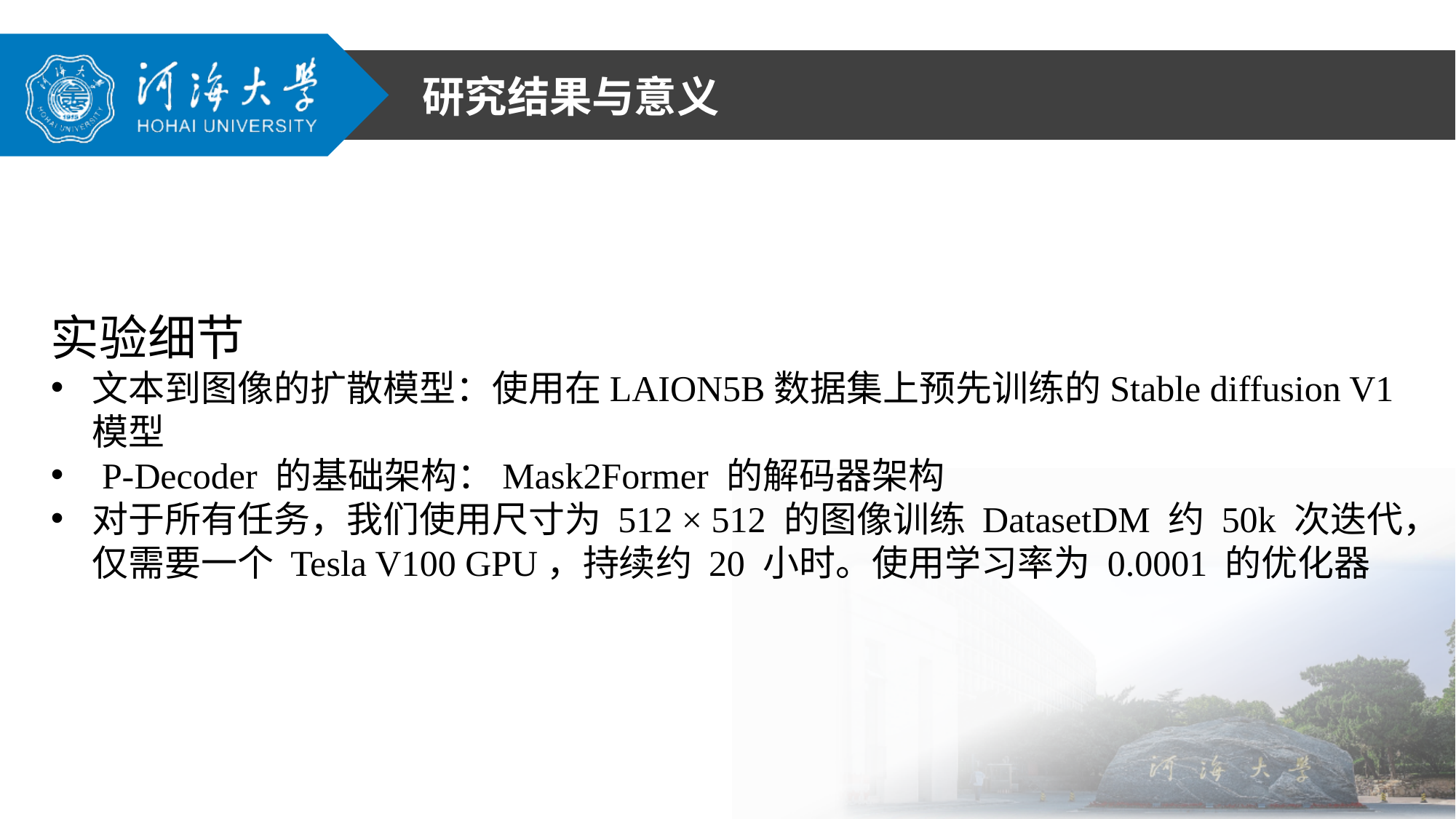

研究结果与意义
实验细节
文本到图像的扩散模型：使用在LAION5B数据集上预先训练的Stable diffusion V1模型
 P-Decoder 的基础架构：Mask2Former 的解码器架构
对于所有任务，我们使用尺寸为 512 × 512 的图像训练 DatasetDM 约 50k 次迭代，仅需要一个 Tesla V100 GPU，持续约 20 小时。使用学习率为 0.0001 的优化器